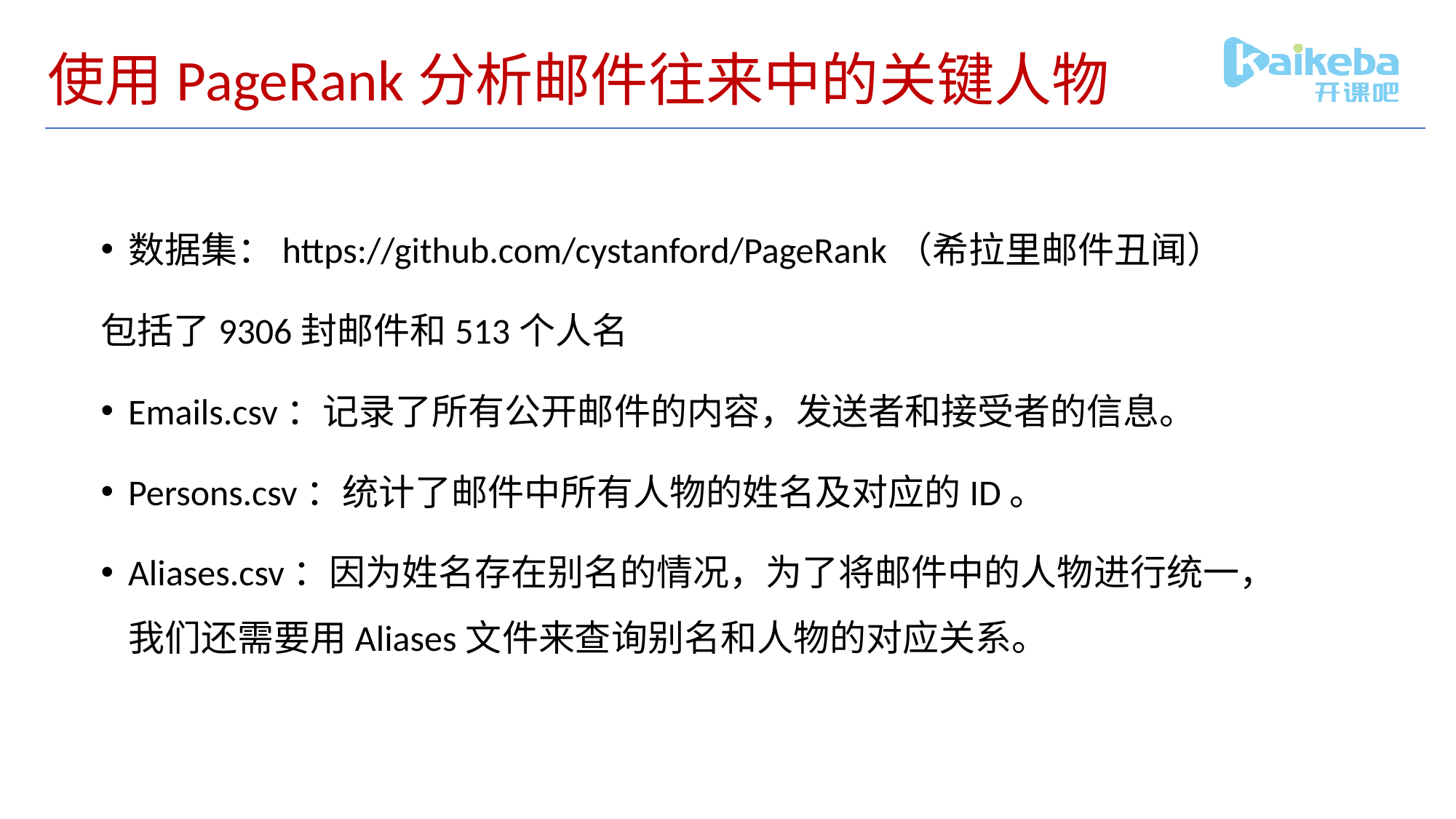

# 使用PageRank分析邮件往来中的关键人物
数据集：https://github.com/cystanford/PageRank（希拉里邮件丑闻）
包括了9306封邮件和513个人名
Emails.csv：记录了所有公开邮件的内容，发送者和接受者的信息。
Persons.csv：统计了邮件中所有人物的姓名及对应的ID。
Aliases.csv：因为姓名存在别名的情况，为了将邮件中的人物进行统一，我们还需要用Aliases文件来查询别名和人物的对应关系。